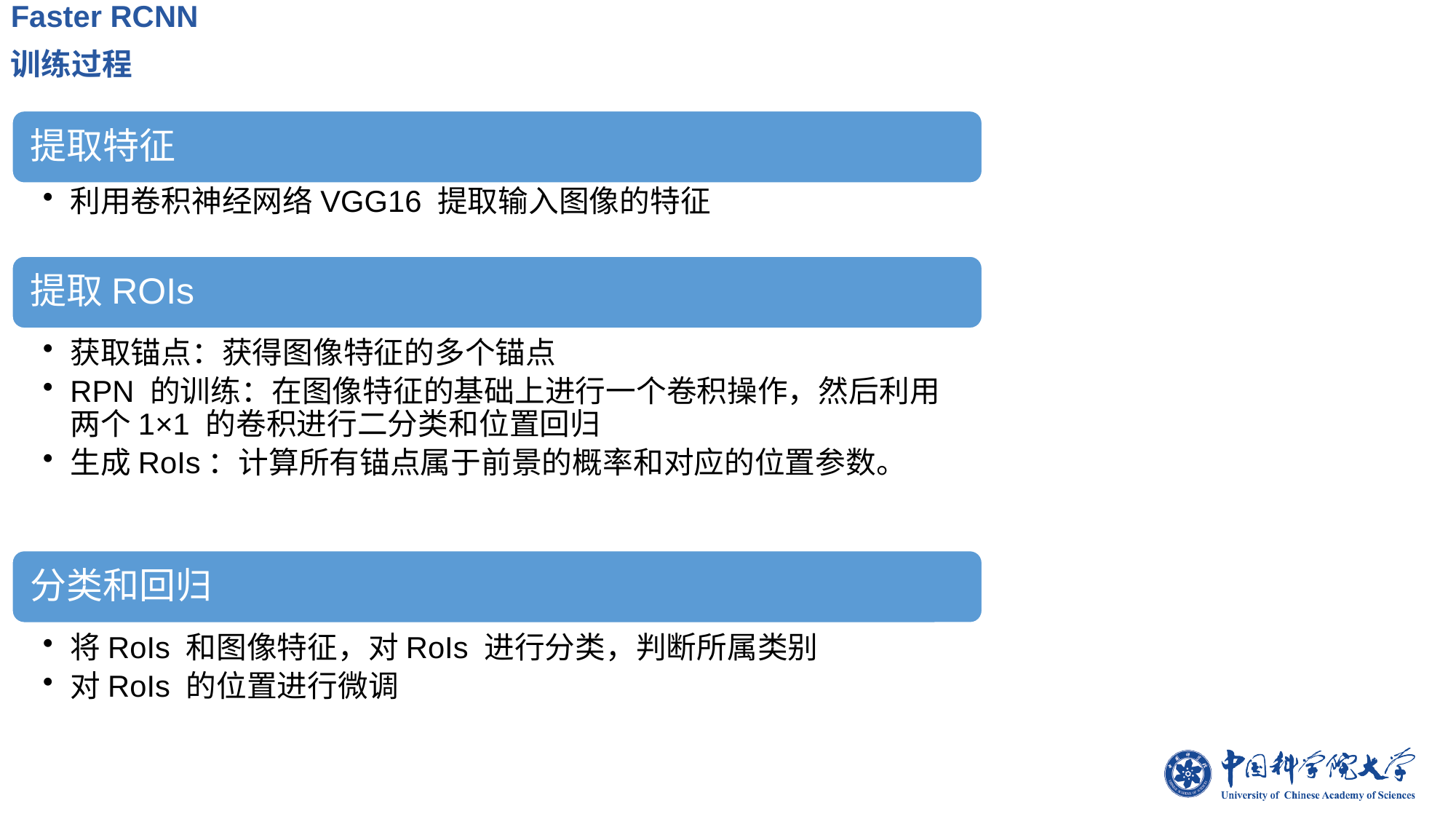

Faster RCNN
训练过程
提取特征
利用卷积神经网络VGG16 提取输入图像的特征
分类和回归
将RoIs 和图像特征，对RoIs 进行分类，判断所属类别
对RoIs 的位置进行微调
提取ROIs
获取锚点：获得图像特征的多个锚点
RPN 的训练：在图像特征的基础上进行一个卷积操作，然后利用两个1×1 的卷积进行二分类和位置回归
生成RoIs：计算所有锚点属于前景的概率和对应的位置参数。